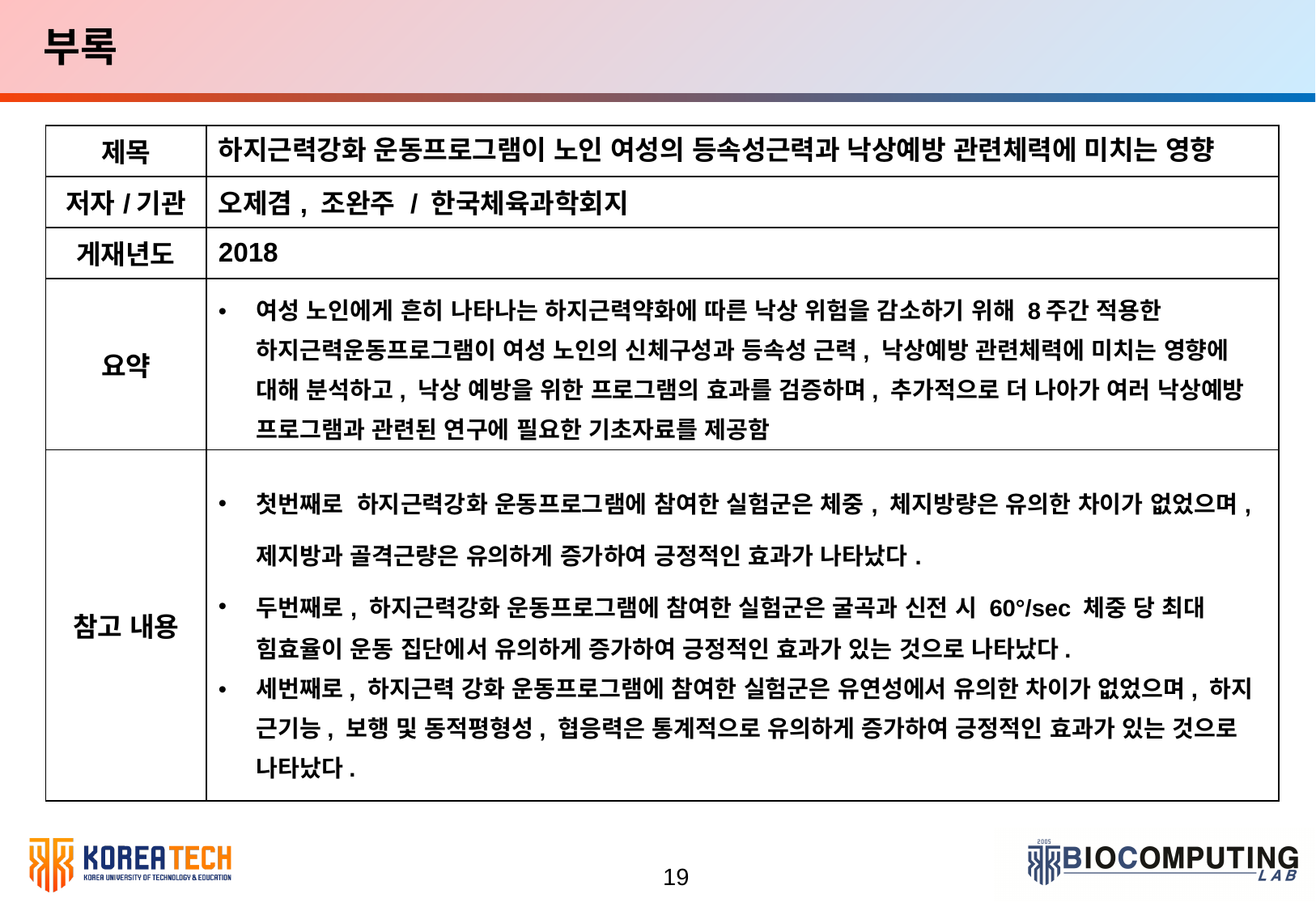

부록
6. 연구 일정

| 제목 | 하지근력강화 운동프로그램이 노인 여성의 등속성근력과 낙상예방 관련체력에 미치는 영향 |
| --- | --- |
| 저자/기관 | 오제겸, 조완주 / 한국체육과학회지 |
| 게재년도 | 2018 |
| 요약 | 여성 노인에게 흔히 나타나는 하지근력약화에 따른 낙상 위험을 감소하기 위해 8주간 적용한 하지근력운동프로그램이 여성 노인의 신체구성과 등속성 근력, 낙상예방 관련체력에 미치는 영향에 대해 분석하고, 낙상 예방을 위한 프로그램의 효과를 검증하며, 추가적으로 더 나아가 여러 낙상예방 프로그램과 관련된 연구에 필요한 기초자료를 제공함 |
| 참고 내용 | 첫번째로 하지근력강화 운동프로그램에 참여한 실험군은 체중, 체지방량은 유의한 차이가 없었으며, 제지방과 골격근량은 유의하게 증가하여 긍정적인 효과가 나타났다. 두번째로, 하지근력강화 운동프로그램에 참여한 실험군은 굴곡과 신전 시 60°/sec 체중 당 최대 힘효율이 운동 집단에서 유의하게 증가하여 긍정적인 효과가 있는 것으로 나타났다. 세번째로, 하지근력 강화 운동프로그램에 참여한 실험군은 유연성에서 유의한 차이가 없었으며, 하지 근기능, 보행 및 동적평형성, 협응력은 통계적으로 유의하게 증가하여 긍정적인 효과가 있는 것으로 나타났다. |
19